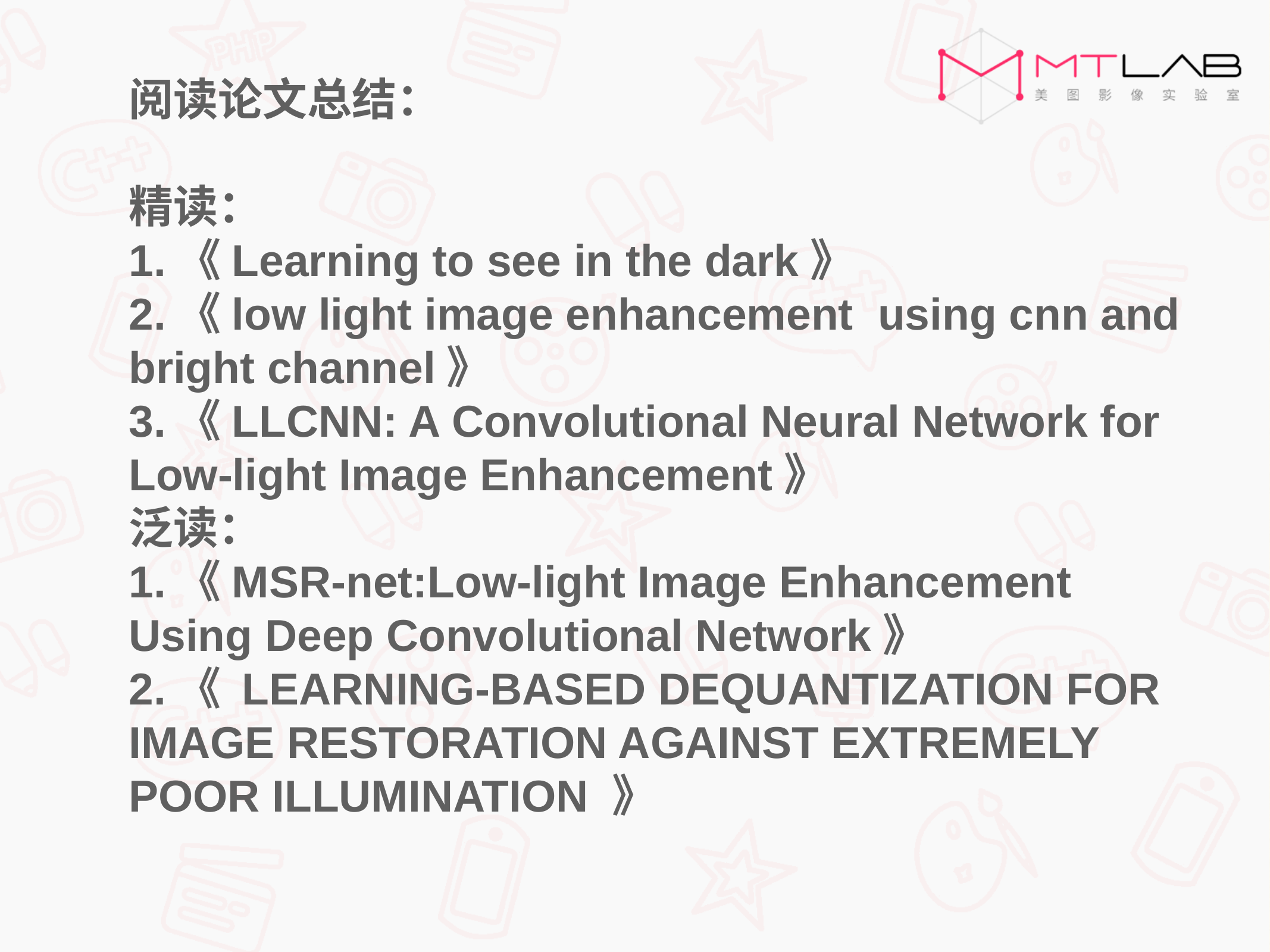

阅读论文总结：

精读：
1.《Learning to see in the dark》
2.《low light image enhancement  using cnn and bright channel》
3.《LLCNN: A Convolutional Neural Network for Low-light Image Enhancement》
泛读：
1.《MSR-net:Low-light Image Enhancement Using Deep Convolutional Network》
2.《 LEARNING-BASED DEQUANTIZATION FOR IMAGE RESTORATION AGAINST EXTREMELY POOR ILLUMINATION 》